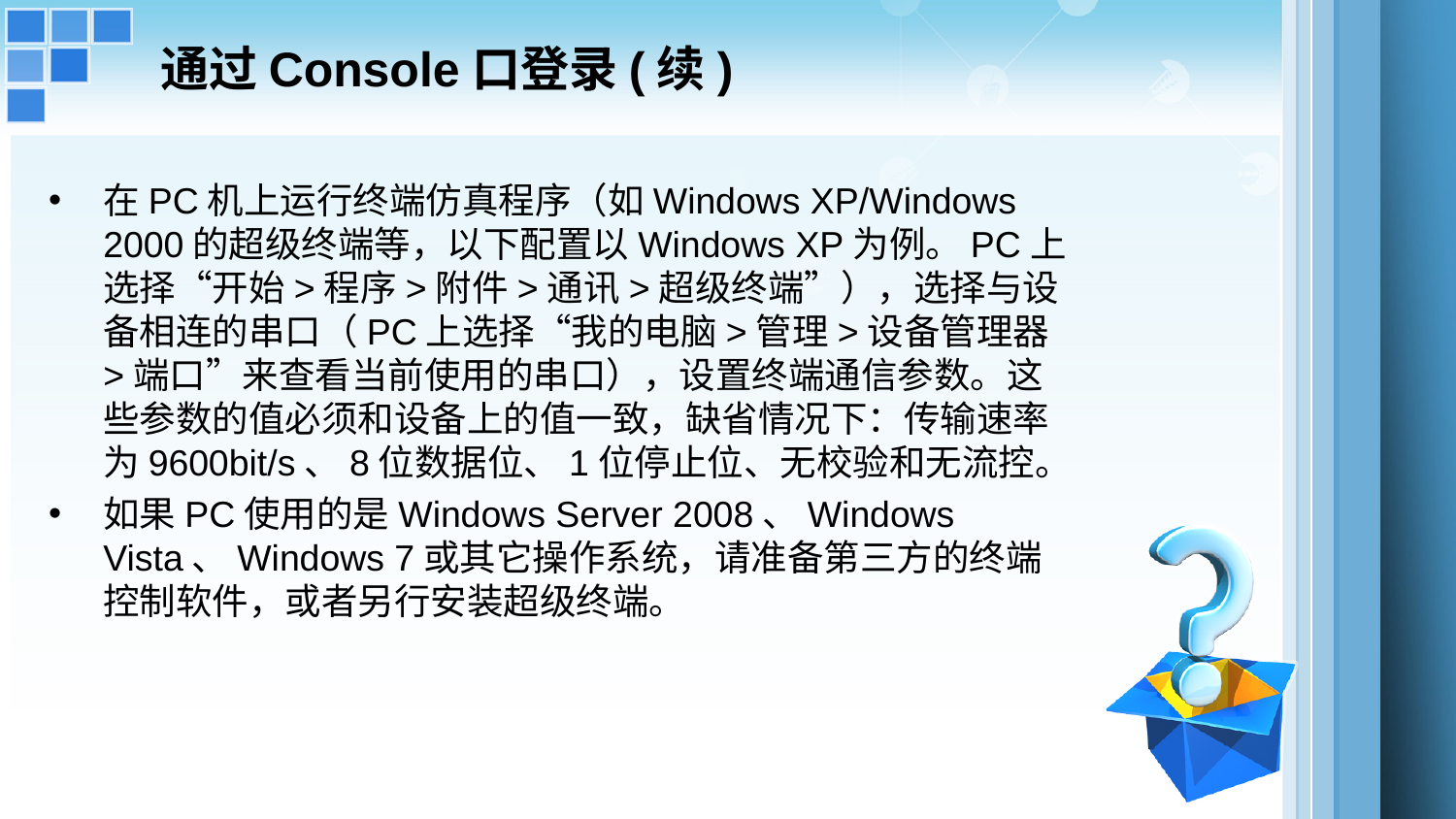

# 通过Console口登录(续)
在PC机上运行终端仿真程序（如Windows XP/Windows 2000的超级终端等，以下配置以Windows XP为例。PC上选择“开始>程序>附件>通讯>超级终端”），选择与设备相连的串口（PC上选择“我的电脑>管理>设备管理器>端口”来查看当前使用的串口），设置终端通信参数。这些参数的值必须和设备上的值一致，缺省情况下：传输速率为9600bit/s、8位数据位、1位停止位、无校验和无流控。
如果PC使用的是Windows Server 2008、Windows Vista、Windows 7或其它操作系统，请准备第三方的终端控制软件，或者另行安装超级终端。